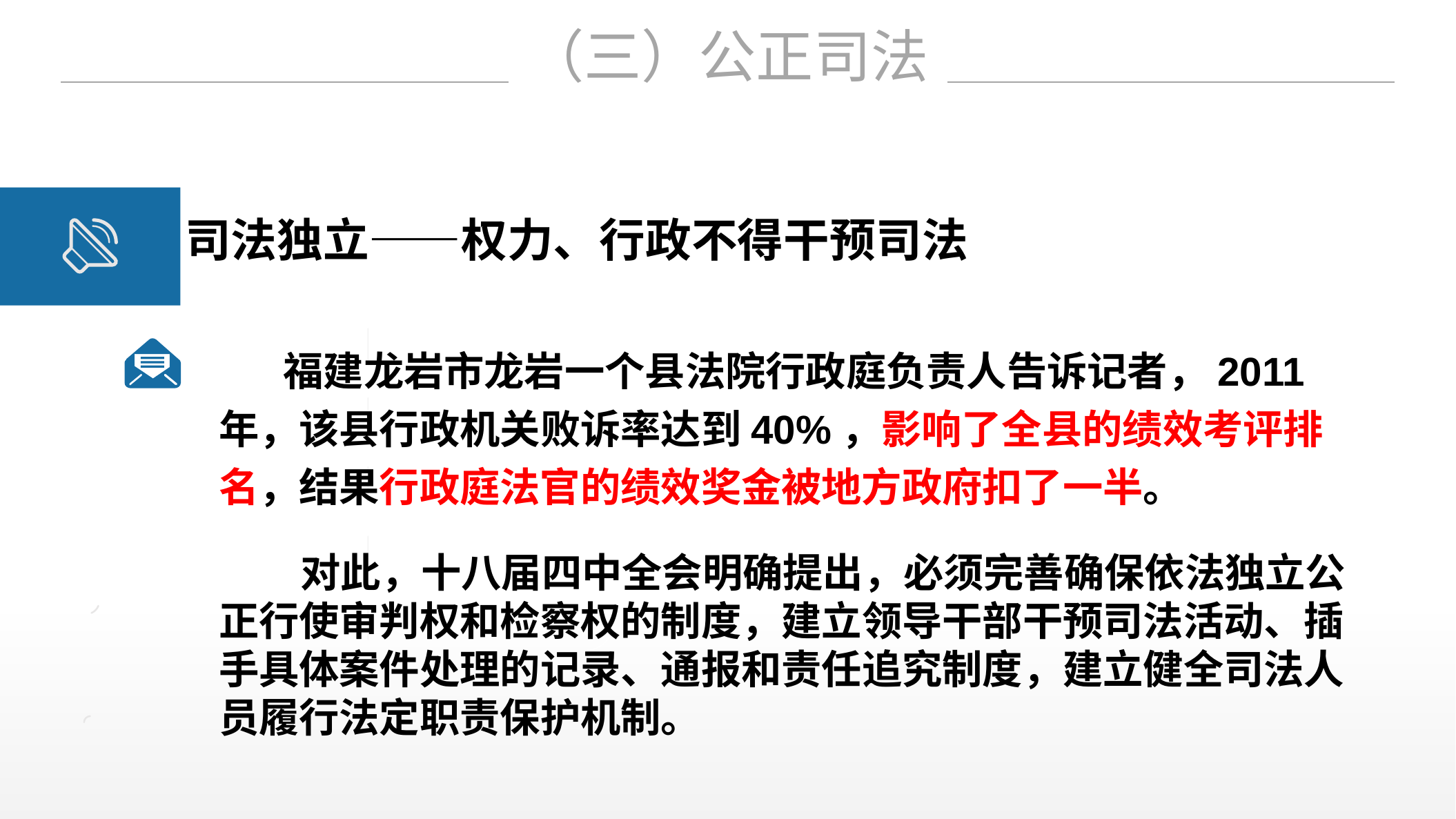

（三）公正司法

请替换文字内容

请替换文字内容

请替换文字内容

司法独立——权力、行政不得干预司法
      福建龙岩市龙岩一个县法院行政庭负责人告诉记者，2011年，该县行政机关败诉率达到40%，影响了全县的绩效考评排名，结果行政庭法官的绩效奖金被地方政府扣了一半。

对此，十八届四中全会明确提出，必须完善确保依法独立公正行使审判权和检察权的制度，建立领导干部干预司法活动、插手具体案件处理的记录、通报和责任追究制度，建立健全司法人员履行法定职责保护机制。